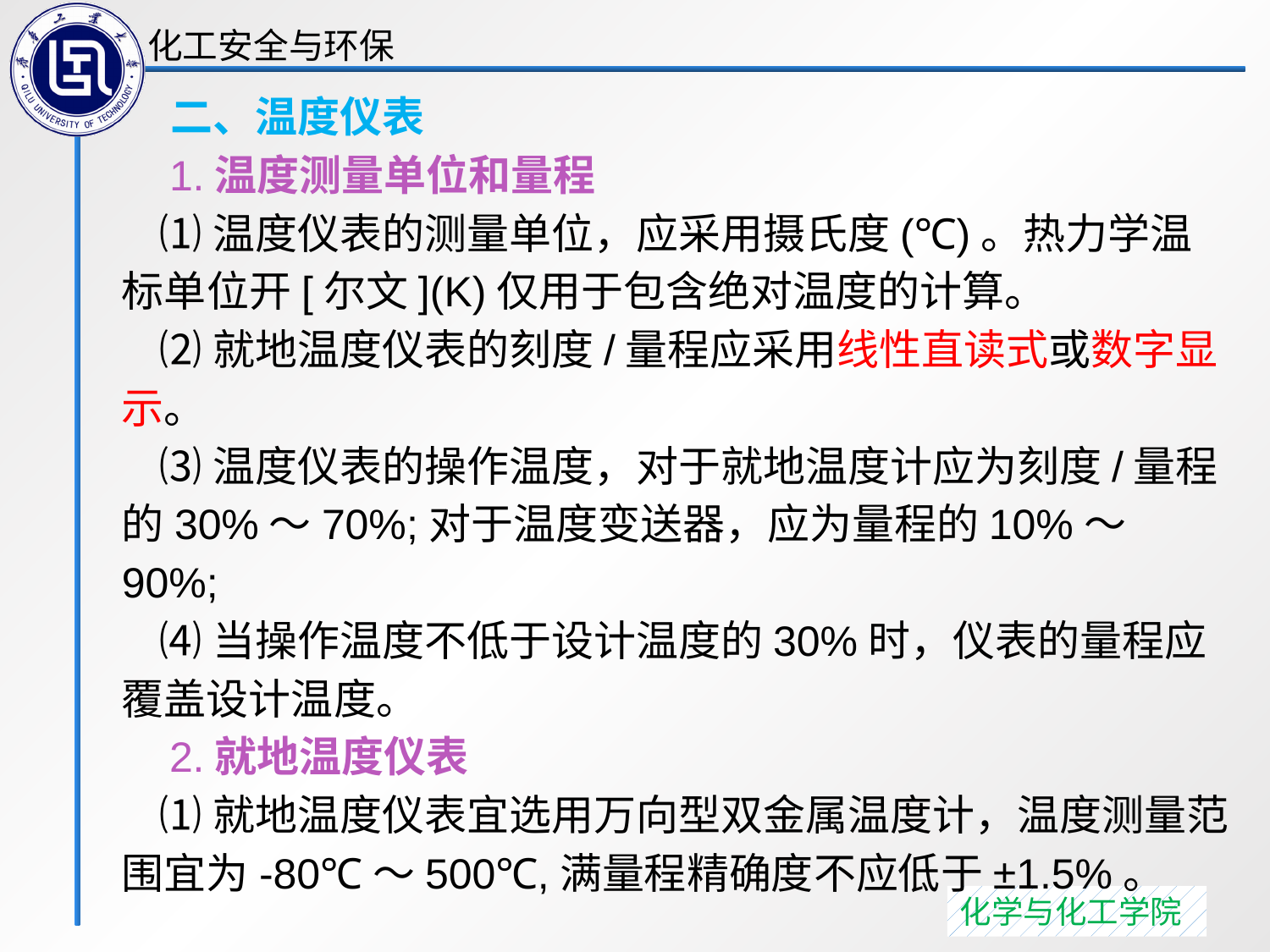

二、温度仪表
    1.温度测量单位和量程
    ⑴温度仪表的测量单位，应采用摄氏度(℃)。热力学温标单位开[尔文](K)仅用于包含绝对温度的计算。
    ⑵就地温度仪表的刻度/量程应采用线性直读式或数字显示。
    ⑶温度仪表的操作温度，对于就地温度计应为刻度/量程的30%～70%;对于温度变送器，应为量程的10%～90%;
    ⑷当操作温度不低于设计温度的30%时，仪表的量程应覆盖设计温度。
    2.就地温度仪表
    ⑴就地温度仪表宜选用万向型双金属温度计，温度测量范围宜为-80℃～500℃,满量程精确度不应低于±1.5%。